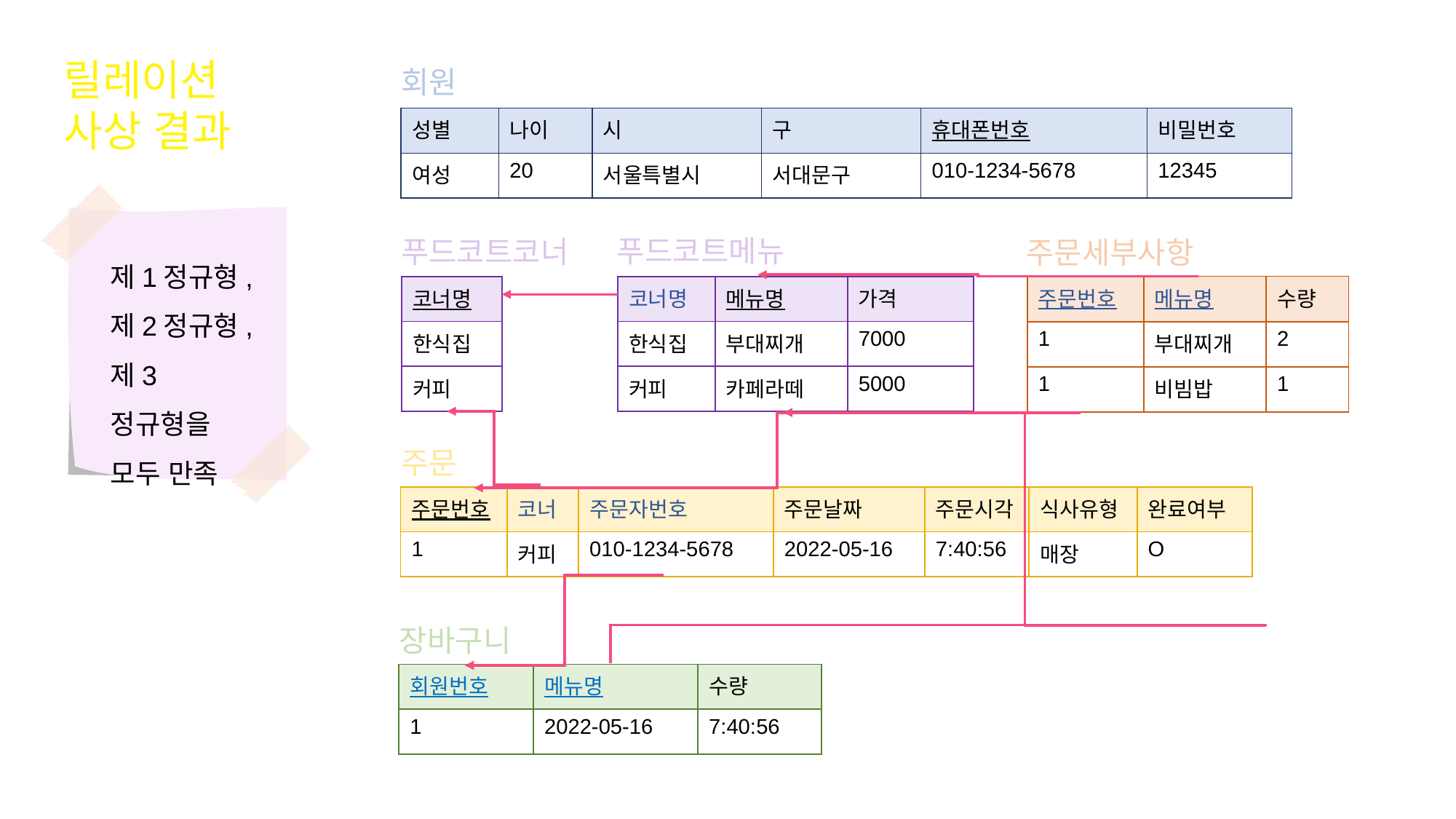

릴레이션
사상 결과
회원
| 성별 | 나이 | 시 | 구 | 휴대폰번호 | 비밀번호 |
| --- | --- | --- | --- | --- | --- |
| 여성 | 20 | 서울특별시 | 서대문구 | 010-1234-5678 | 12345 |

제1정규형,
제2정규형,
제3정규형을
모두 만족

푸드코트메뉴
푸드코트코너
주문세부사항
| 주문번호 | 메뉴명 | 수량 |
| --- | --- | --- |
| 1 | 부대찌개 | 2 |
| 1 | 비빔밥 | 1 |
| 코너명 |
| --- |
| 한식집 |
| 커피 |
| 코너명 | 메뉴명 | 가격 |
| --- | --- | --- |
| 한식집 | 부대찌개 | 7000 |
| 커피 | 카페라떼 | 5000 |
주문
| 주문번호 | 코너 | 주문자번호 | 주문날짜 | 주문시각 | 식사유형 | 완료여부 |
| --- | --- | --- | --- | --- | --- | --- |
| 1 | 커피 | 010-1234-5678 | 2022-05-16 | 7:40:56 | 매장 | O |
장바구니
| 회원번호 | 메뉴명 | 수량 |
| --- | --- | --- |
| 1 | 2022-05-16 | 7:40:56 |